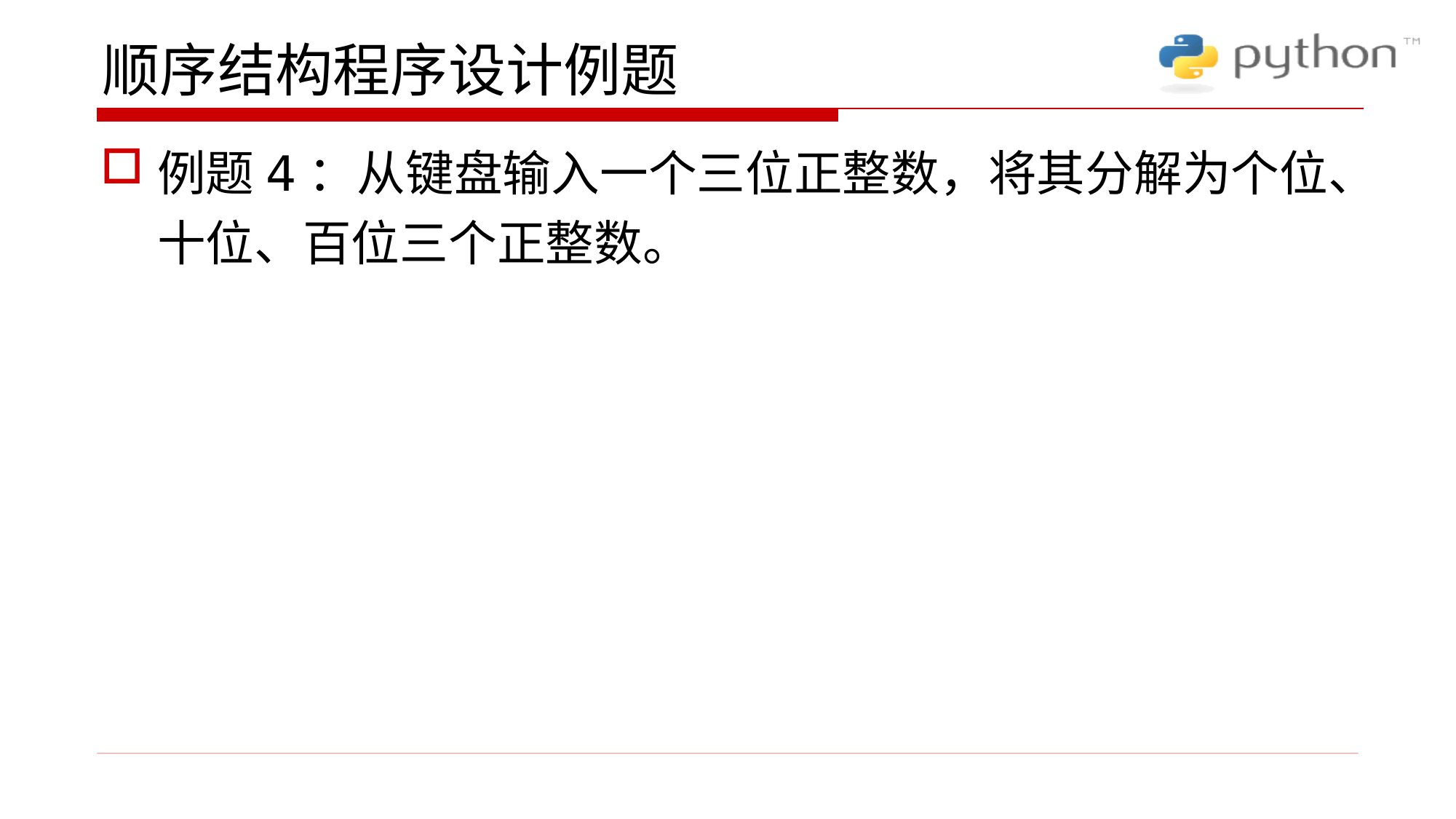

# 顺序结构程序设计例题
例题4：从键盘输入一个三位正整数，将其分解为个位、十位、百位三个正整数。